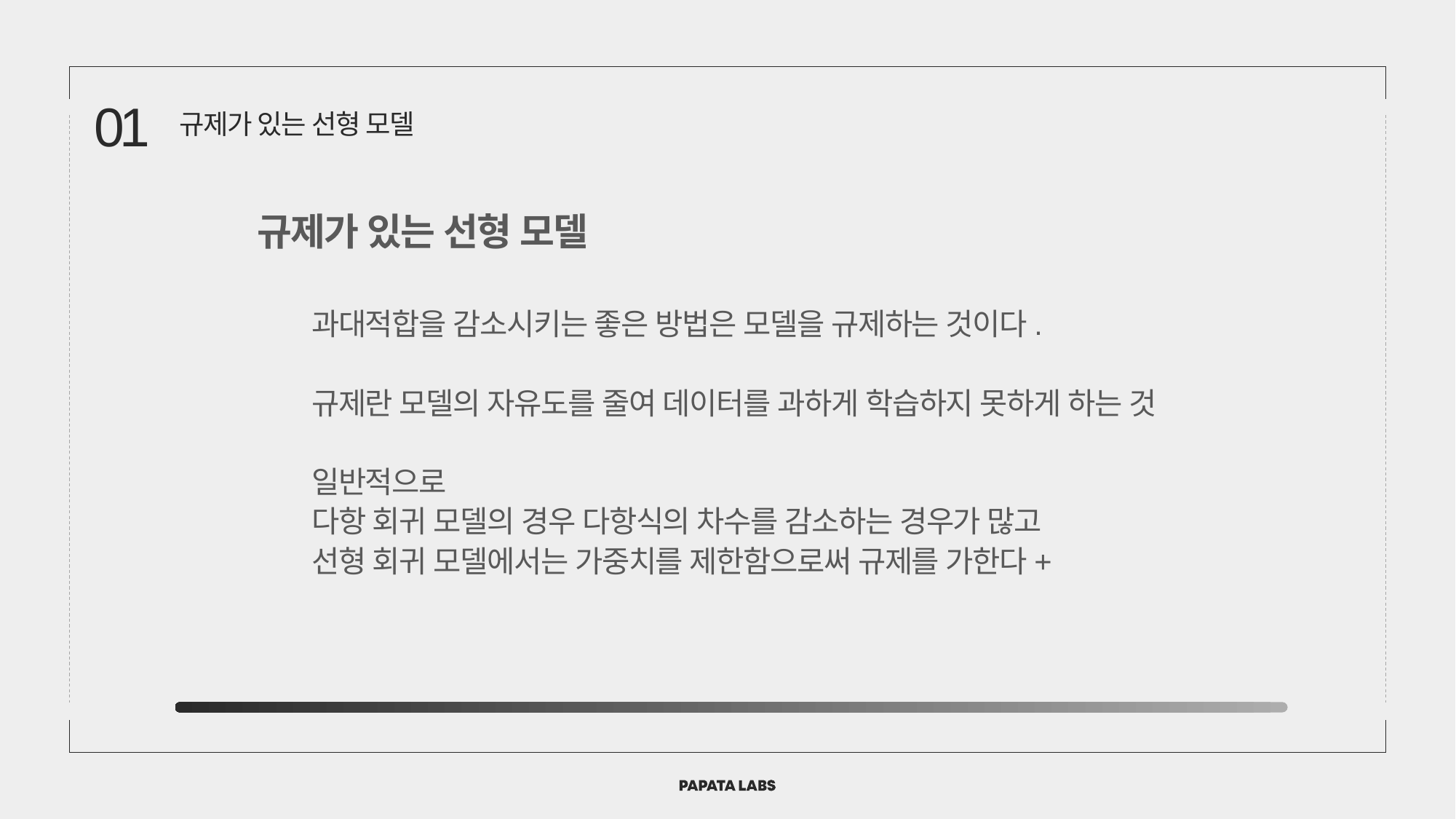

01
규제가 있는 선형 모델
규제가 있는 선형 모델

과대적합을 감소시키는 좋은 방법은 모델을 규제하는 것이다.

규제란 모델의 자유도를 줄여 데이터를 과하게 학습하지 못하게 하는 것

일반적으로
다항 회귀 모델의 경우 다항식의 차수를 감소하는 경우가 많고
선형 회귀 모델에서는 가중치를 제한함으로써 규제를 가한다+